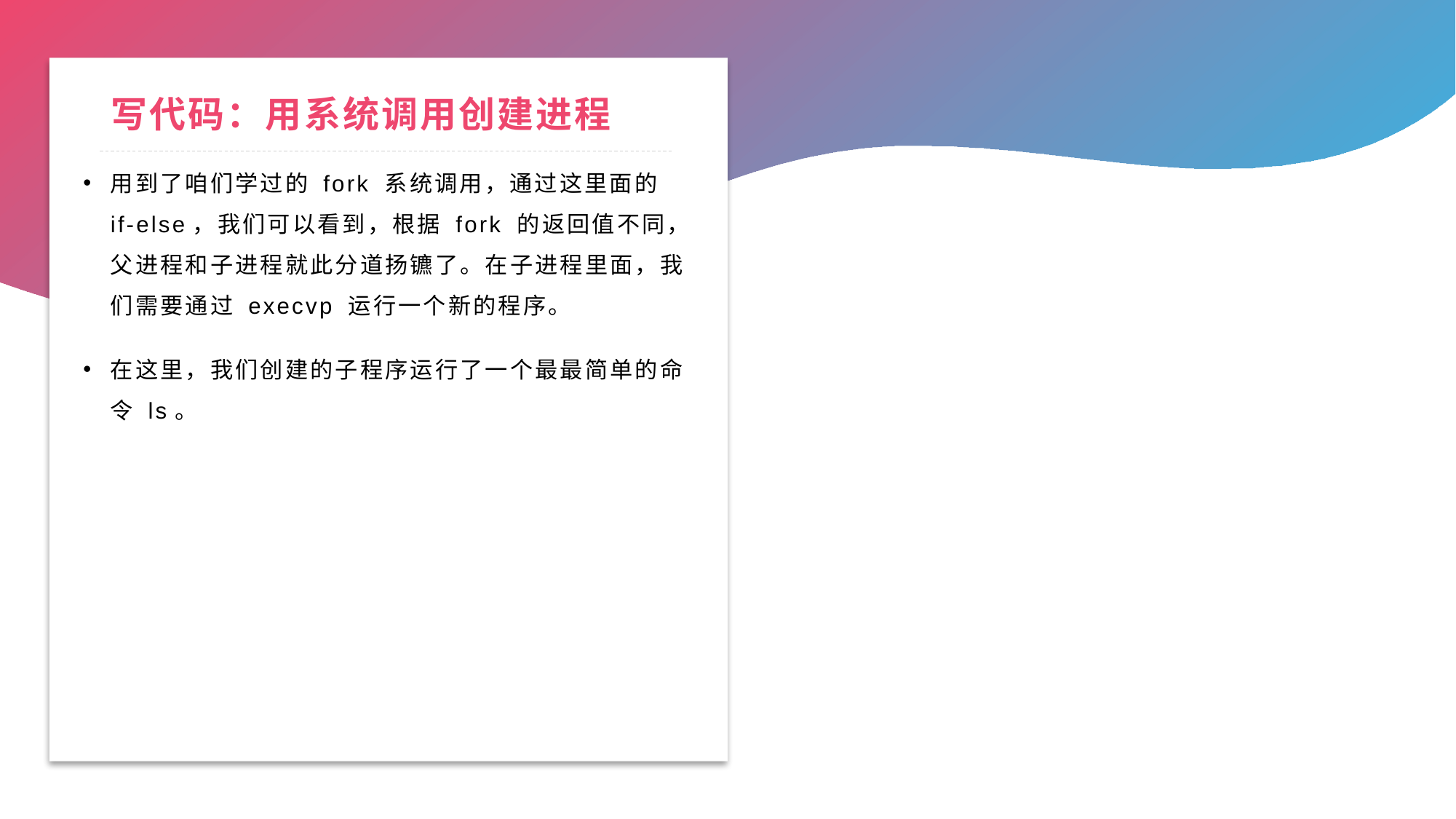

# 写代码：用系统调用创建进程
用到了咱们学过的 fork 系统调用，通过这里面的 if-else，我们可以看到，根据 fork 的返回值不同，父进程和子进程就此分道扬镳了。在子进程里面，我们需要通过 execvp 运行一个新的程序。
在这里，我们创建的子程序运行了一个最最简单的命令 ls。